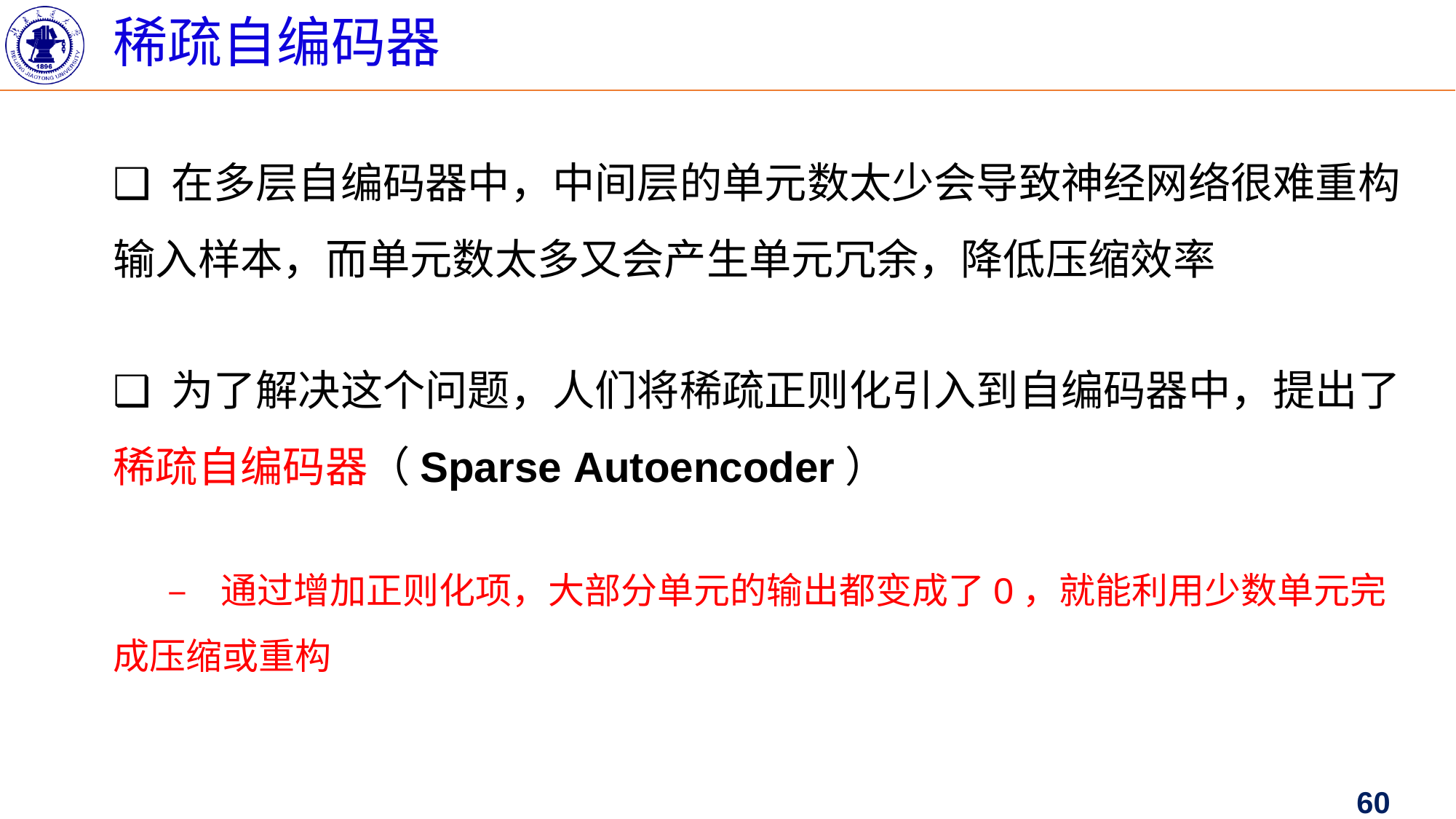

稀疏自编码器
❑ 在多层自编码器中，中间层的单元数太少会导致神经网络很难重构输入样本，而单元数太多又会产生单元冗余，降低压缩效率

❑ 为了解决这个问题，人们将稀疏正则化引入到自编码器中，提出了稀疏自编码器（Sparse Autoencoder）

		–   通过增加正则化项，大部分单元的输出都变成了0，就能利用少数单元完成压缩或重构